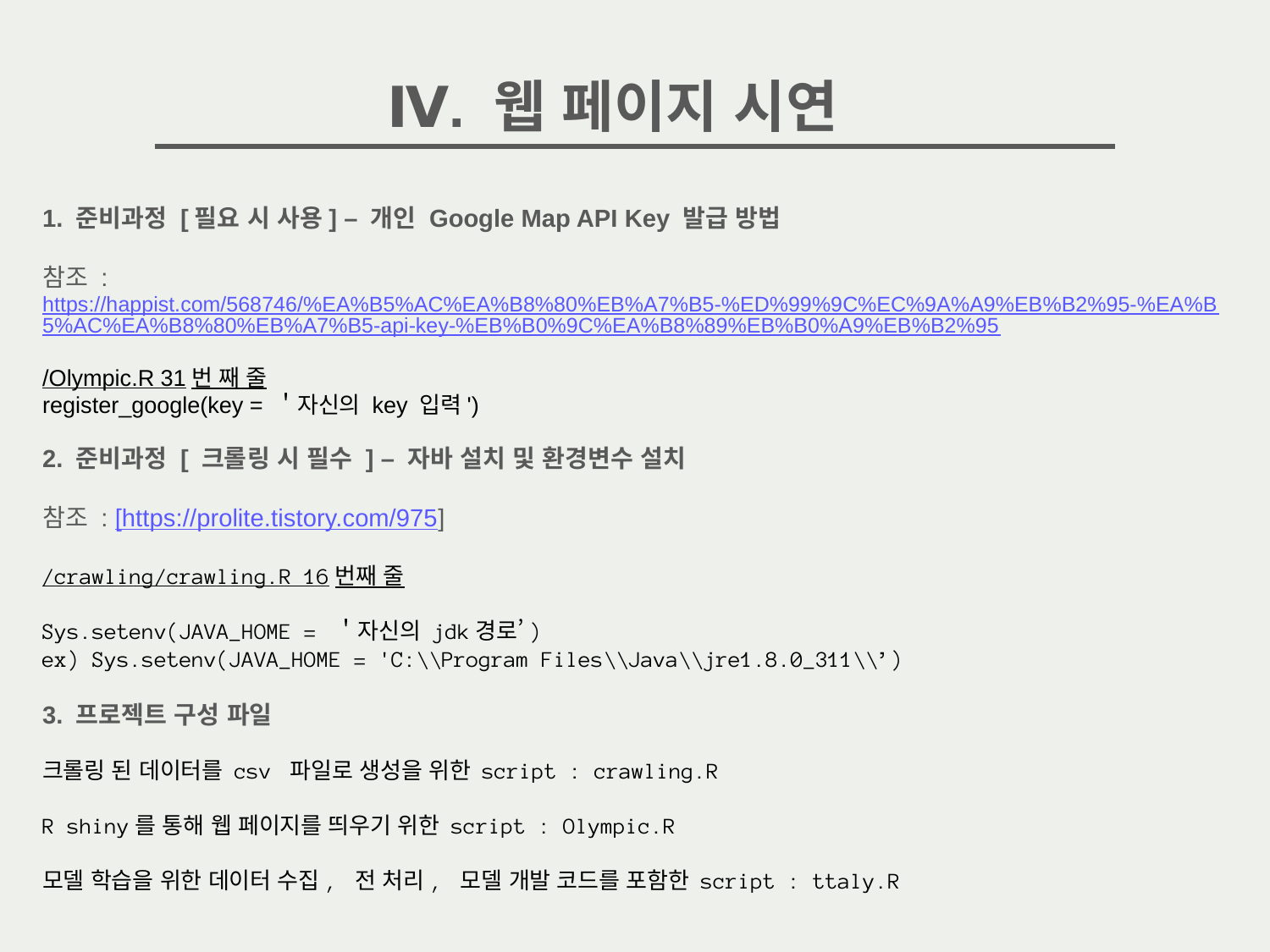

Ⅳ. 웹 페이지 시연
1. 준비과정 [필요 시 사용] – 개인 Google Map API Key 발급 방법

참조 : https://happist.com/568746/%EA%B5%AC%EA%B8%80%EB%A7%B5-%ED%99%9C%EC%9A%A9%EB%B2%95-%EA%B5%AC%EA%B8%80%EB%A7%B5-api-key-%EB%B0%9C%EA%B8%89%EB%B0%A9%EB%B2%95

/Olympic.R 31번 째 줄
register_google(key = ＇자신의 key 입력')

2. 준비과정 [ 크롤링 시 필수 ] – 자바 설치 및 환경변수 설치

참조 : [https://prolite.tistory.com/975]

/crawling/crawling.R 16번째 줄

Sys.setenv(JAVA_HOME = ＇자신의 jdk경로’)
ex) Sys.setenv(JAVA_HOME = 'C:\\Program Files\\Java\\jre1.8.0_311\\’)

3. 프로젝트 구성 파일

크롤링 된 데이터를 csv 파일로 생성을 위한 script : crawling.R

R shiny를 통해 웹 페이지를 띄우기 위한 script : Olympic.R

모델 학습을 위한 데이터 수집, 전 처리, 모델 개발 코드를 포함한 script : ttaly.R